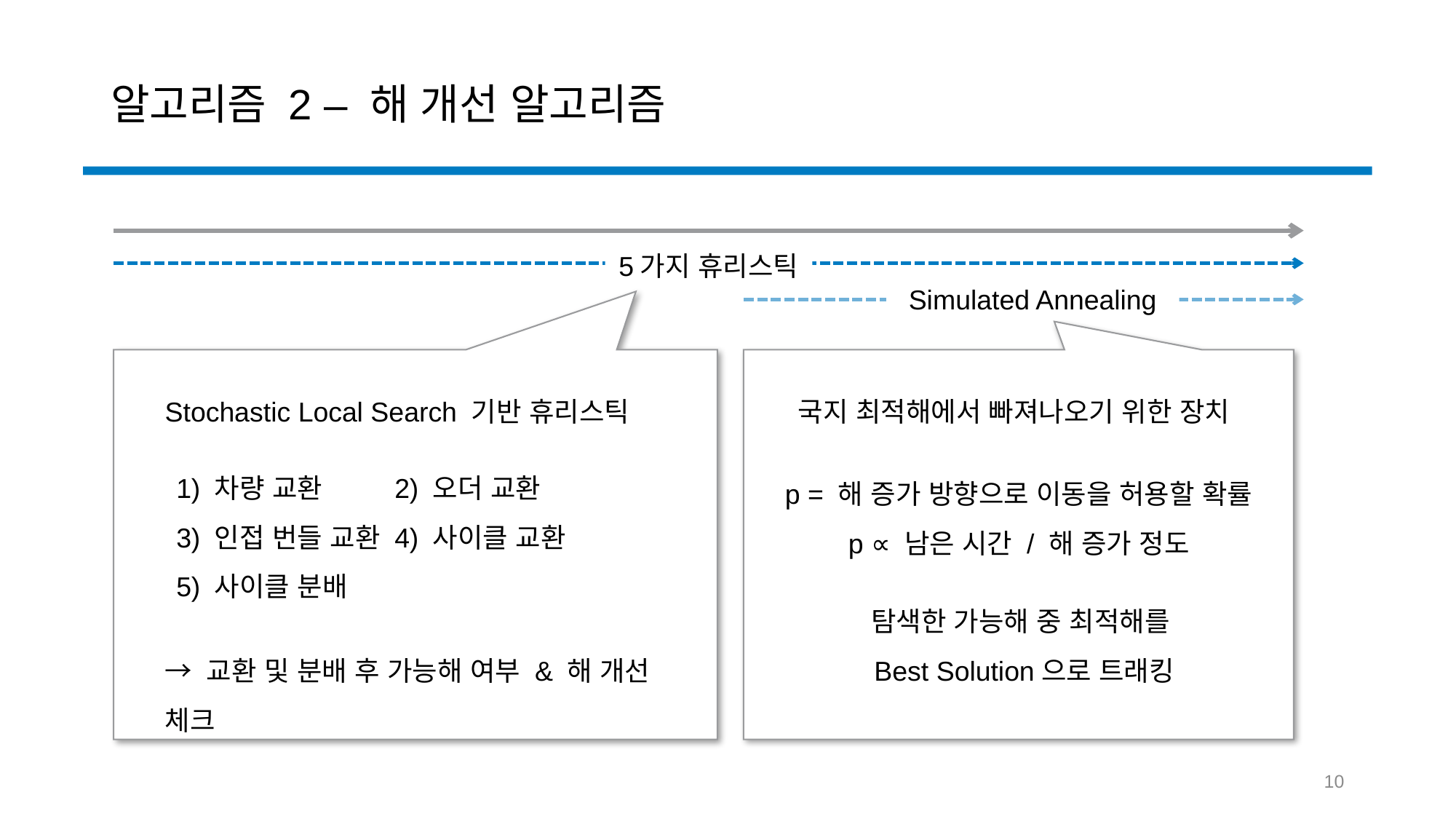

# 알고리즘 2 – 해 개선 알고리즘

5가지 휴리스틱
Simulated Annealing

Stochastic Local Search 기반 휴리스틱
국지 최적해에서 빠져나오기 위한 장치
1) 차량 교환	2) 오더 교환
3) 인접 번들 교환	4) 사이클 교환
5) 사이클 분배
p = 해 증가 방향으로 이동을 허용할 확률
p ∝ 남은 시간 / 해 증가 정도
탐색한 가능해 중 최적해를
Best Solution으로 트래킹
→ 교환 및 분배 후 가능해 여부 & 해 개선 체크
10